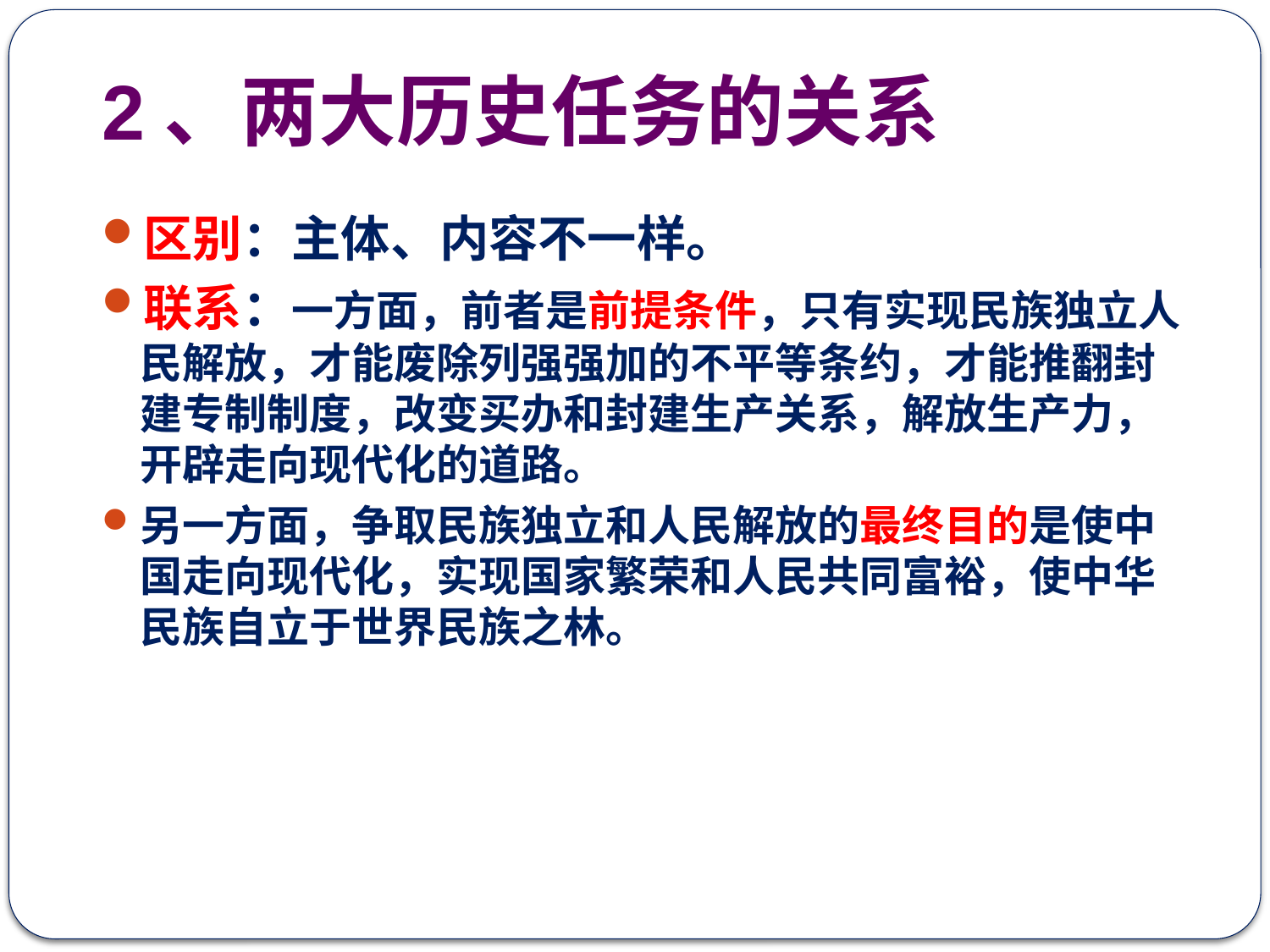

# 2、两大历史任务的关系
区别：主体、内容不一样。
联系：一方面，前者是前提条件，只有实现民族独立人民解放，才能废除列强强加的不平等条约，才能推翻封建专制制度，改变买办和封建生产关系，解放生产力，开辟走向现代化的道路。
另一方面，争取民族独立和人民解放的最终目的是使中国走向现代化，实现国家繁荣和人民共同富裕，使中华民族自立于世界民族之林。